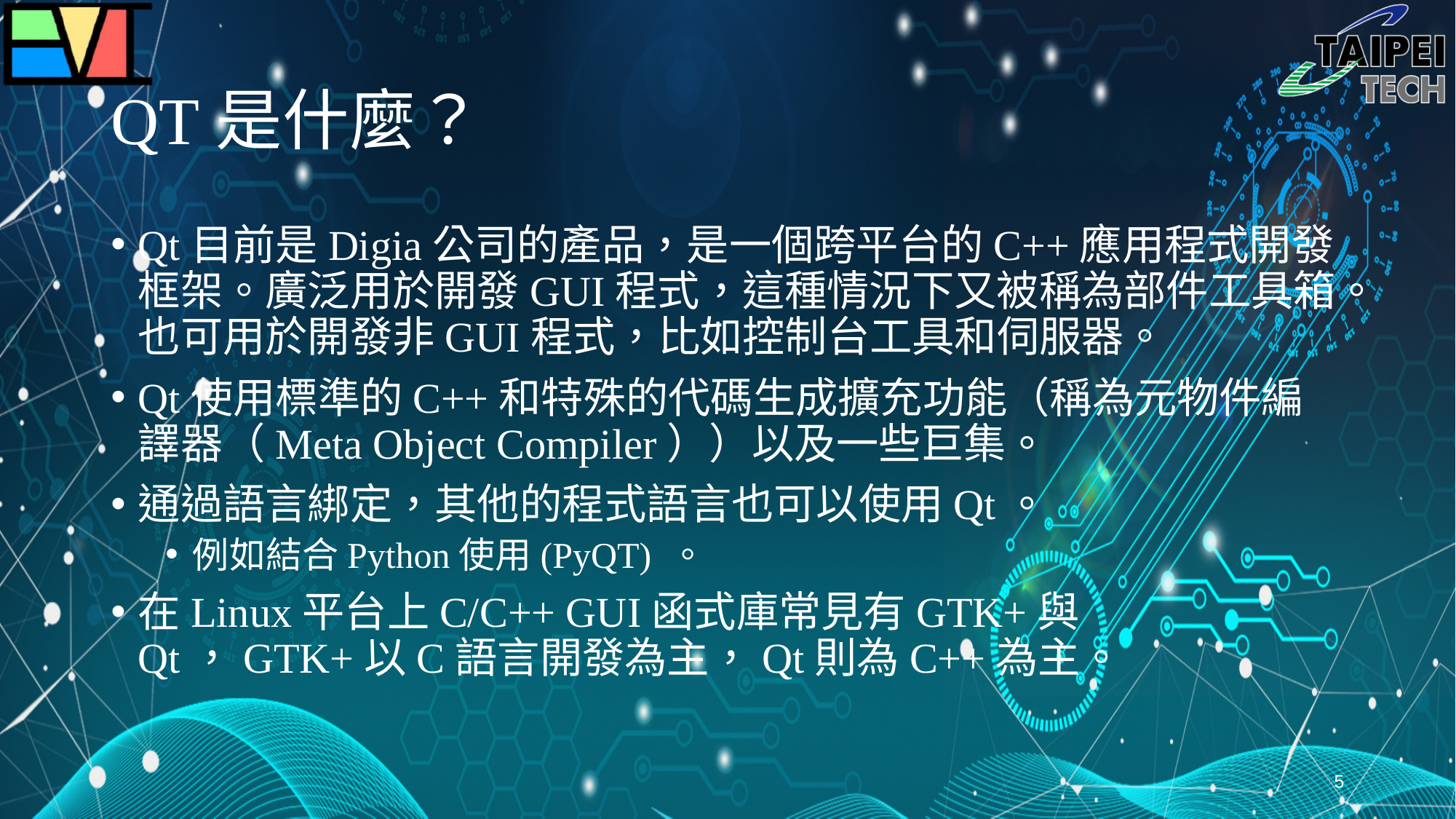

# QT是什麼？
Qt目前是Digia公司的產品，是一個跨平台的C++應用程式開發框架。廣泛用於開發GUI程式，這種情況下又被稱為部件工具箱。也可用於開發非GUI程式，比如控制台工具和伺服器。
Qt使用標準的C++和特殊的代碼生成擴充功能（稱為元物件編譯器（Meta Object Compiler））以及一些巨集。
通過語言綁定，其他的程式語言也可以使用Qt。
例如結合Python使用(PyQT) 。
在Linux平台上C/C++ GUI函式庫常見有GTK+與Qt，GTK+以C語言開發為主，Qt則為C++為主。

5